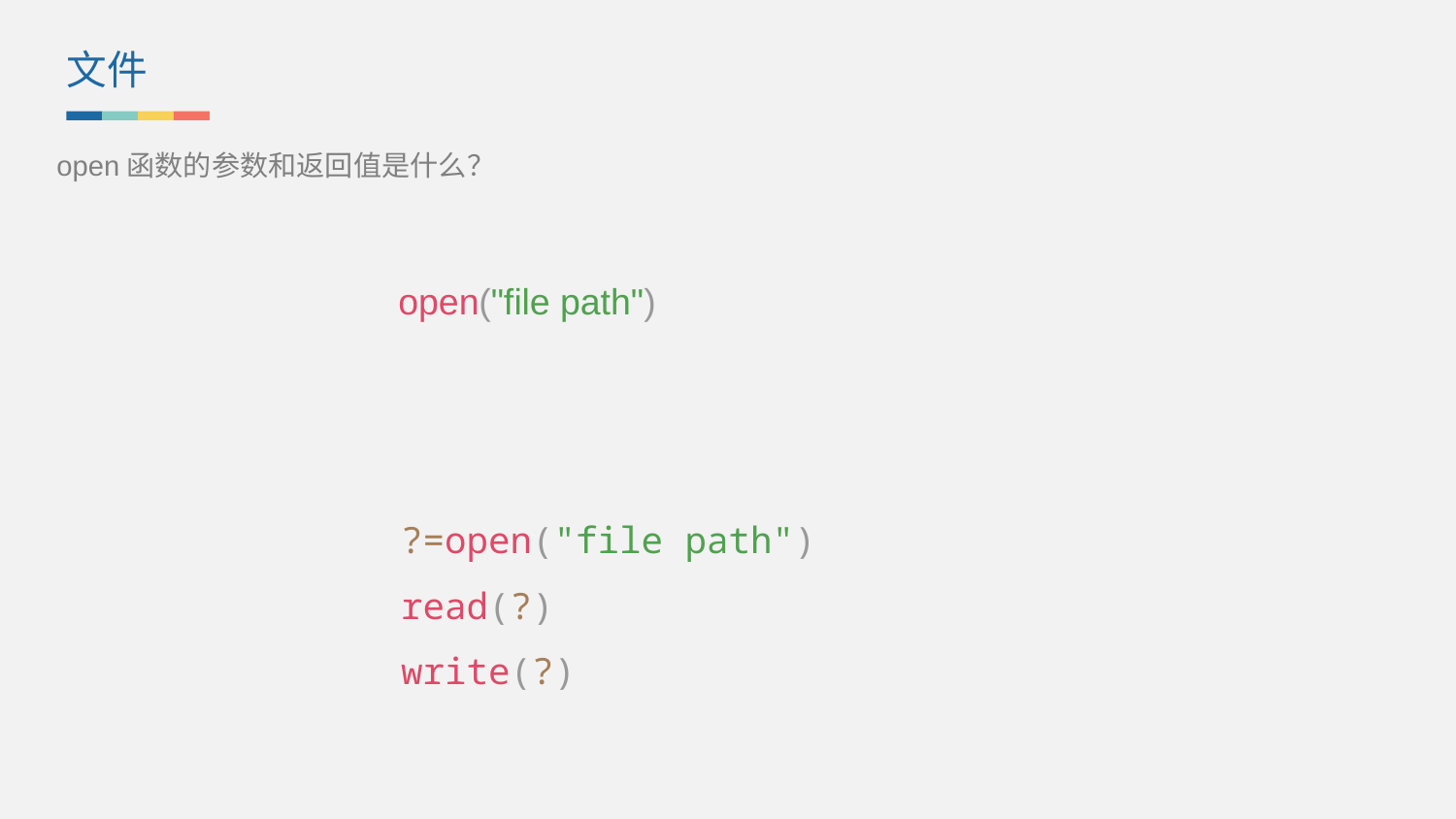

文件

open函数的参数和返回值是什么？
open("file path")
?=open("file path")
read(?)
write(?)